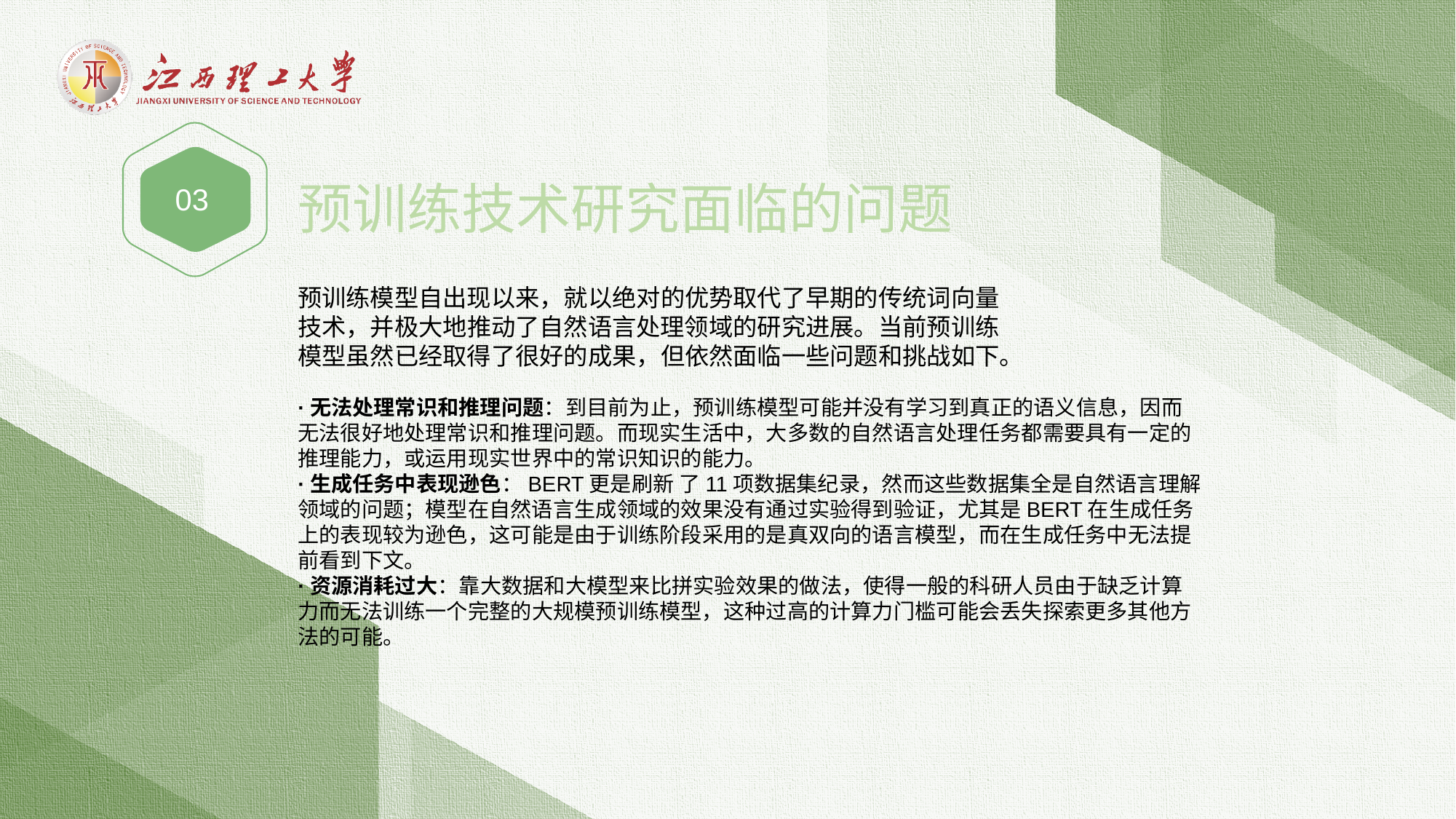

03
预训练技术研究面临的问题
预训练模型自出现以来，就以绝对的优势取代了早期的传统词向量技术，并极大地推动了自然语言处理领域的研究进展。当前预训练模型虽然已经取得了很好的成果，但依然面临一些问题和挑战如下。
·无法处理常识和推理问题：到目前为止，预训练模型可能并没有学习到真正的语义信息，因而无法很好地处理常识和推理问题。而现实生活中，大多数的自然语言处理任务都需要具有一定的推理能力，或运用现实世界中的常识知识的能力。
·生成任务中表现逊色：BERT更是刷新 了11项数据集纪录，然而这些数据集全是自然语言理解领域的问题；模型在自然语言生成领域的效果没有通过实验得到验证，尤其是BERT在生成任务上的表现较为逊色，这可能是由于训练阶段采用的是真双向的语言模型，而在生成任务中无法提前看到下文。
·资源消耗过大：靠大数据和大模型来比拼实验效果的做法，使得一般的科研人员由于缺乏计算力而无法训练一个完整的大规模预训练模型，这种过高的计算力门槛可能会丢失探索更多其他方法的可能。